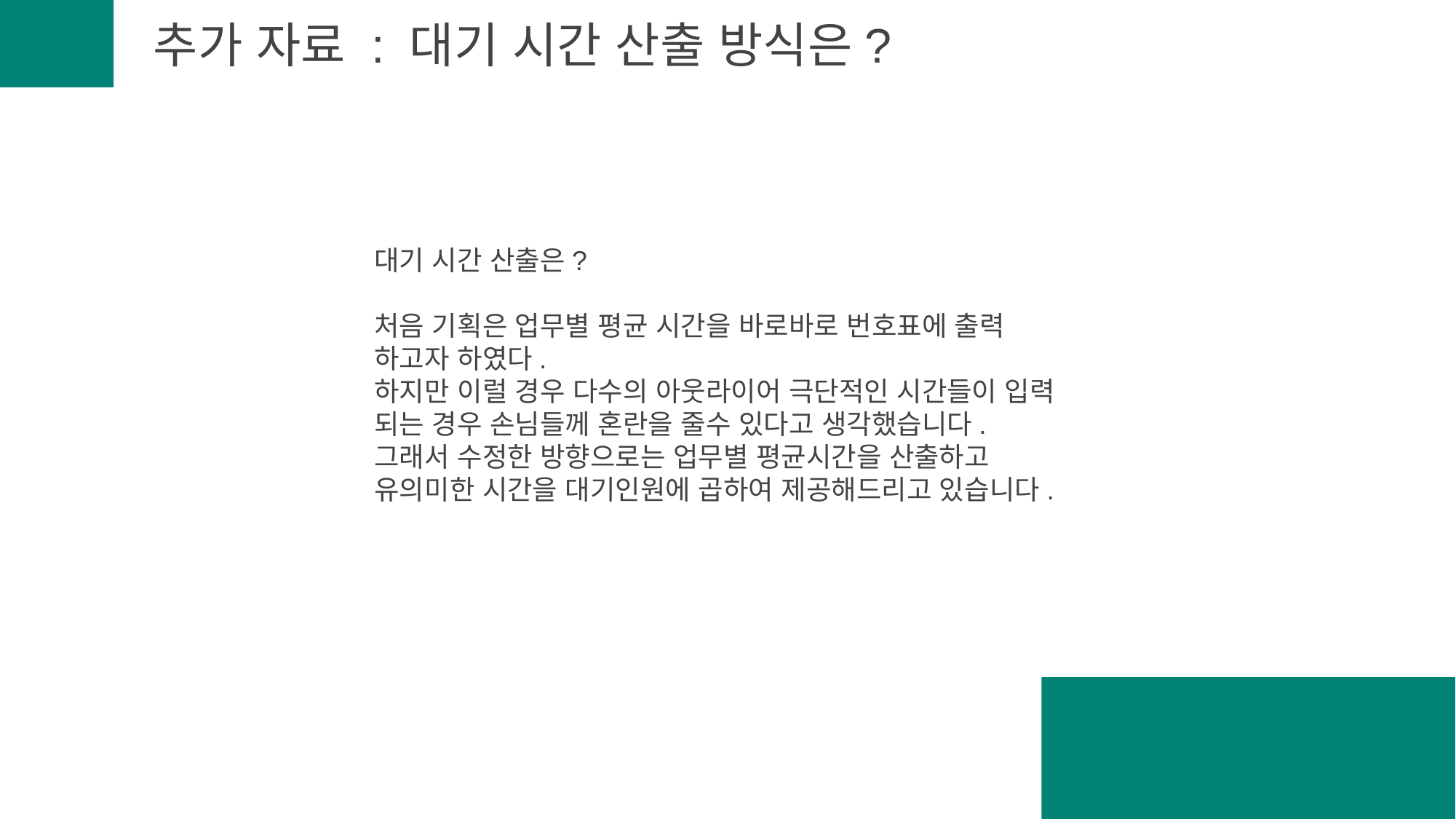

추가 자료 : 대기 시간 산출 방식은?
번호표 디지털화를 통한 방문예약
서비스

대기 시간 산출은?

처음 기획은 업무별 평균 시간을 바로바로 번호표에 출력 하고자 하였다.
하지만 이럴 경우 다수의 아웃라이어 극단적인 시간들이 입력 되는 경우 손님들께 혼란을 줄수 있다고 생각했습니다.
그래서 수정한 방향으로는 업무별 평균시간을 산출하고 유의미한 시간을 대기인원에 곱하여 제공해드리고 있습니다.